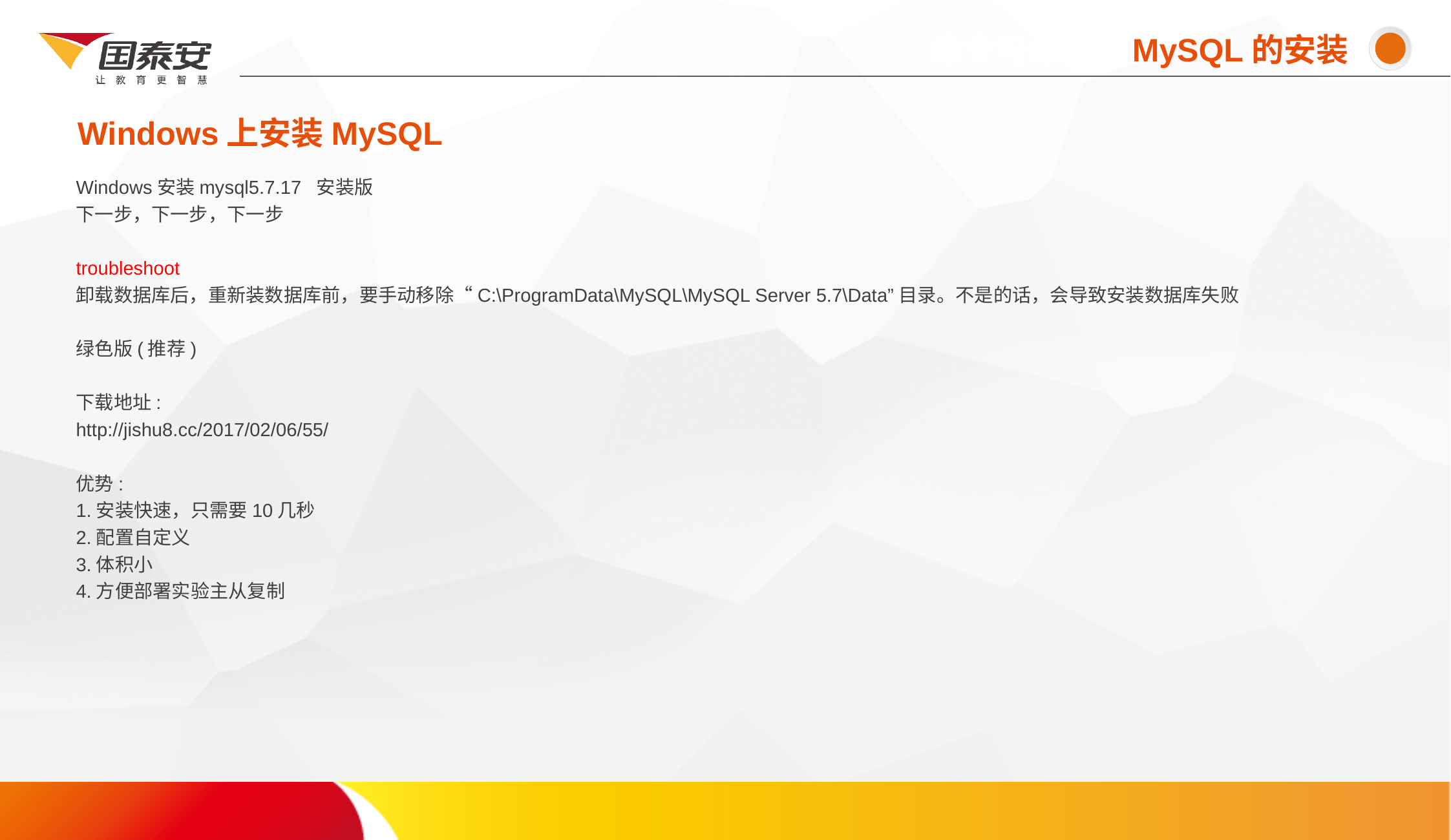

命令吗命令命MySQL的安装
Windows上安装MySQL
# Windows安装mysql5.7.17  安装版 下一步，下一步，下一步 troubleshoot 卸载数据库后，重新装数据库前，要手动移除“C:\ProgramData\MySQL\MySQL Server 5.7\Data”目录。不是的话，会导致安装数据库失败 绿色版(推荐) 下载地址: http://jishu8.cc/2017/02/06/55/ 优势: 1.安装快速，只需要10几秒 2.配置自定义 3.体积小 4.方便部署实验主从复制